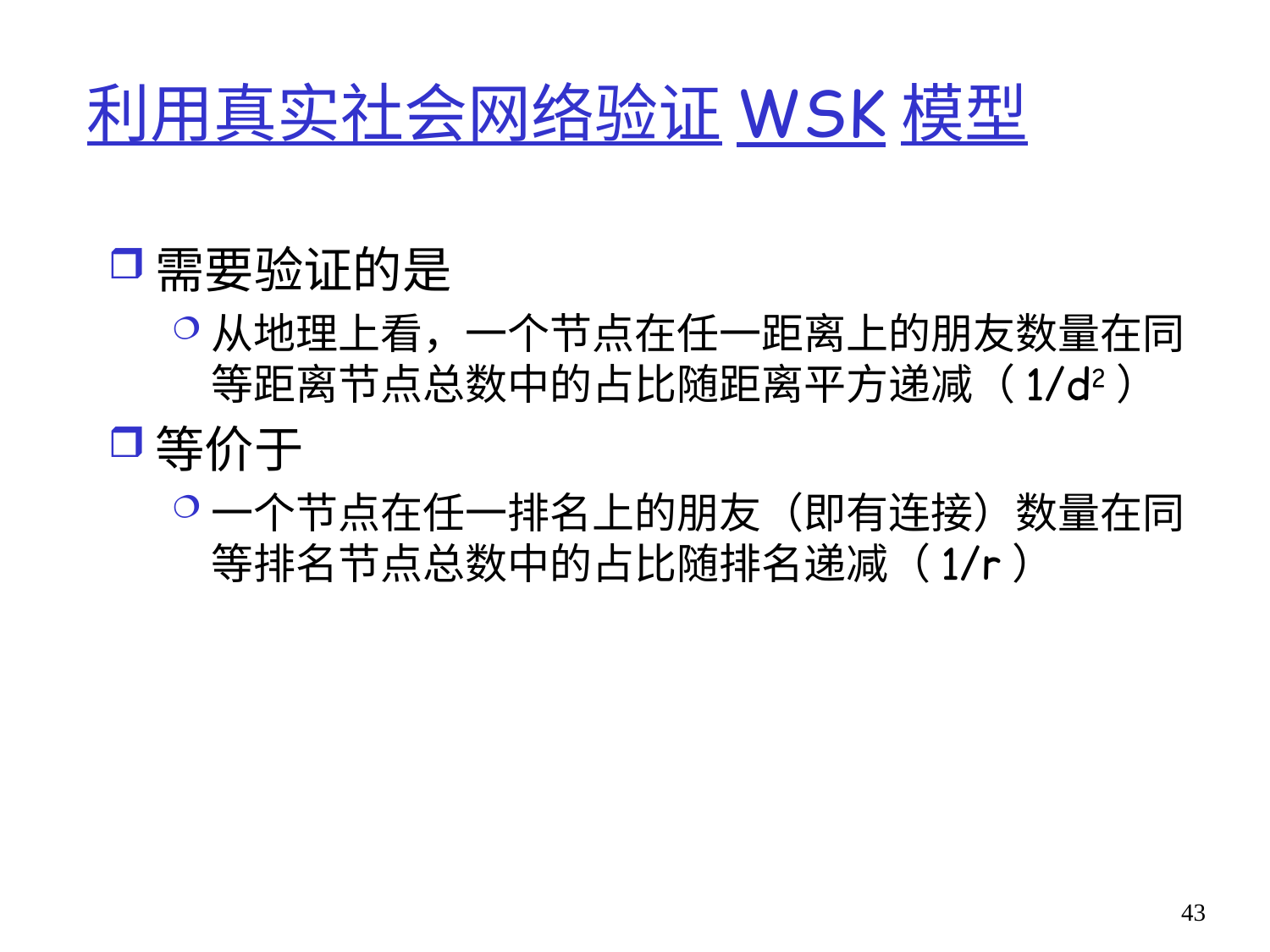

# 利用真实社会网络验证WSK模型
需要验证的是
从地理上看，一个节点在任一距离上的朋友数量在同等距离节点总数中的占比随距离平方递减（1/d2）
等价于
一个节点在任一排名上的朋友（即有连接）数量在同等排名节点总数中的占比随排名递减（1/r）

43